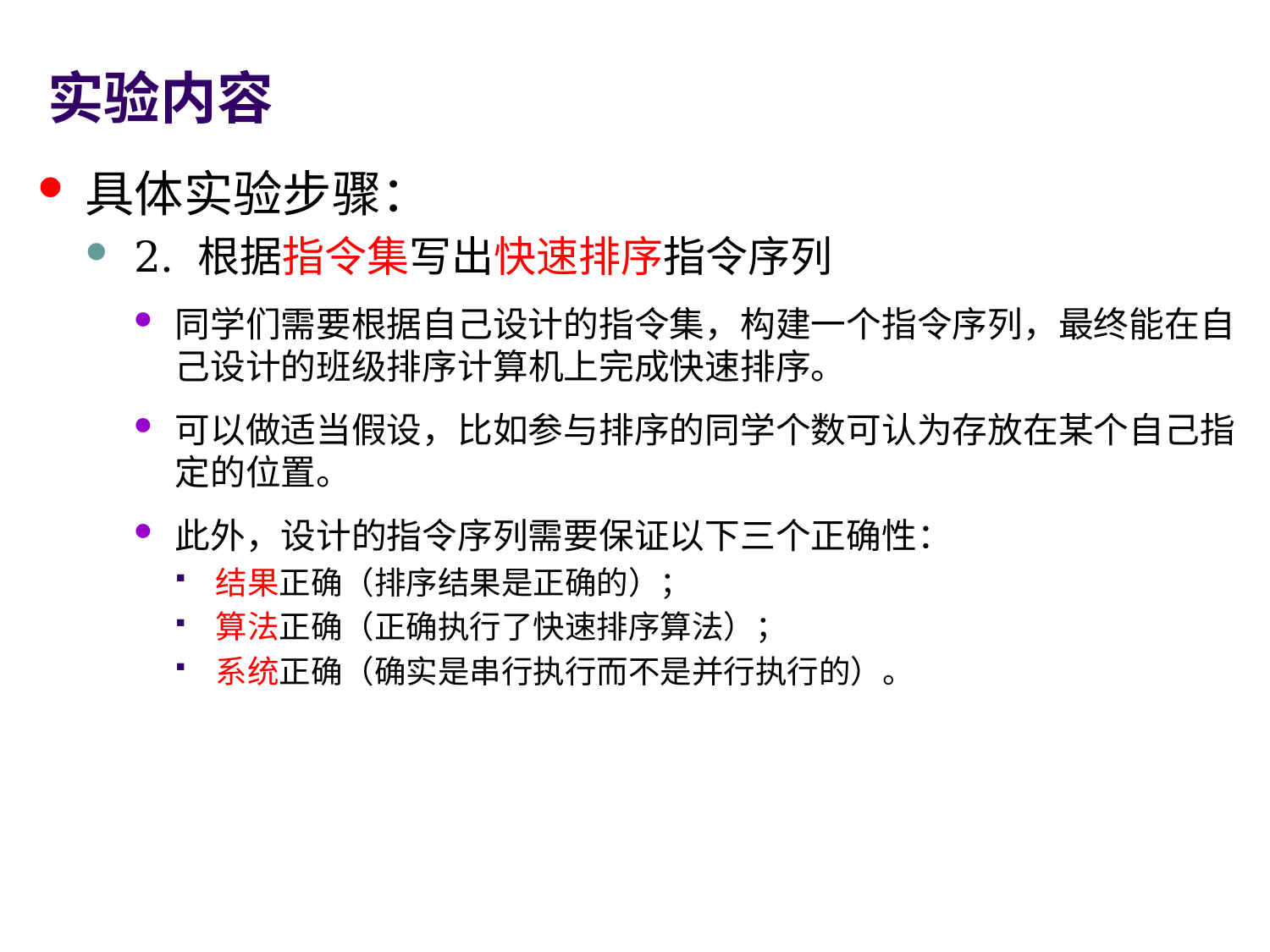

# 实验内容
具体实验步骤：
2. 根据指令集写出快速排序指令序列
同学们需要根据自己设计的指令集，构建一个指令序列，最终能在自己设计的班级排序计算机上完成快速排序。
可以做适当假设，比如参与排序的同学个数可认为存放在某个自己指定的位置。
此外，设计的指令序列需要保证以下三个正确性：
结果正确（排序结果是正确的）；
算法正确（正确执行了快速排序算法）；
系统正确（确实是串行执行而不是并行执行的）。

34